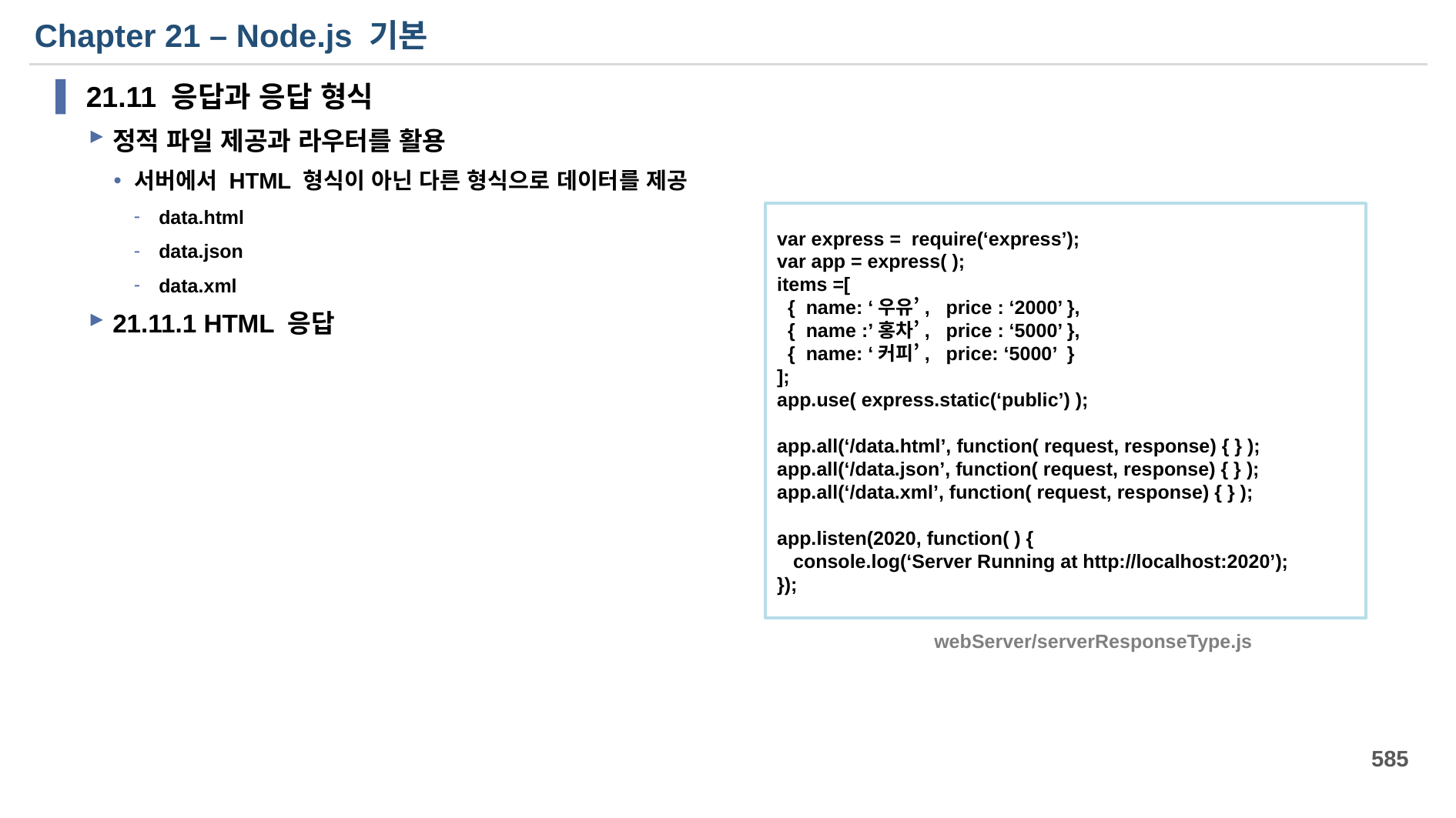

# Chapter 21 – Node.js 기본
21.11 응답과 응답 형식
정적 파일 제공과 라우터를 활용
서버에서 HTML 형식이 아닌 다른 형식으로 데이터를 제공
data.html
data.json
data.xml
21.11.1 HTML 응답

var express =  require(‘express’);
var app = express( );
items =[
  {  name: ‘우유’,   price : ‘2000’ },
  {  name :’홍차’,   price : ‘5000’ },
  {  name: ‘커피’,   price: ‘5000’  }
];
app.use( express.static(‘public’) );

app.all(‘/data.html’, function( request, response) { } );
app.all(‘/data.json’, function( request, response) { } );
app.all(‘/data.xml’, function( request, response) { } );

app.listen(2020, function( ) {
   console.log(‘Server Running at http://localhost:2020’);
});
webServer/serverResponseType.js
585